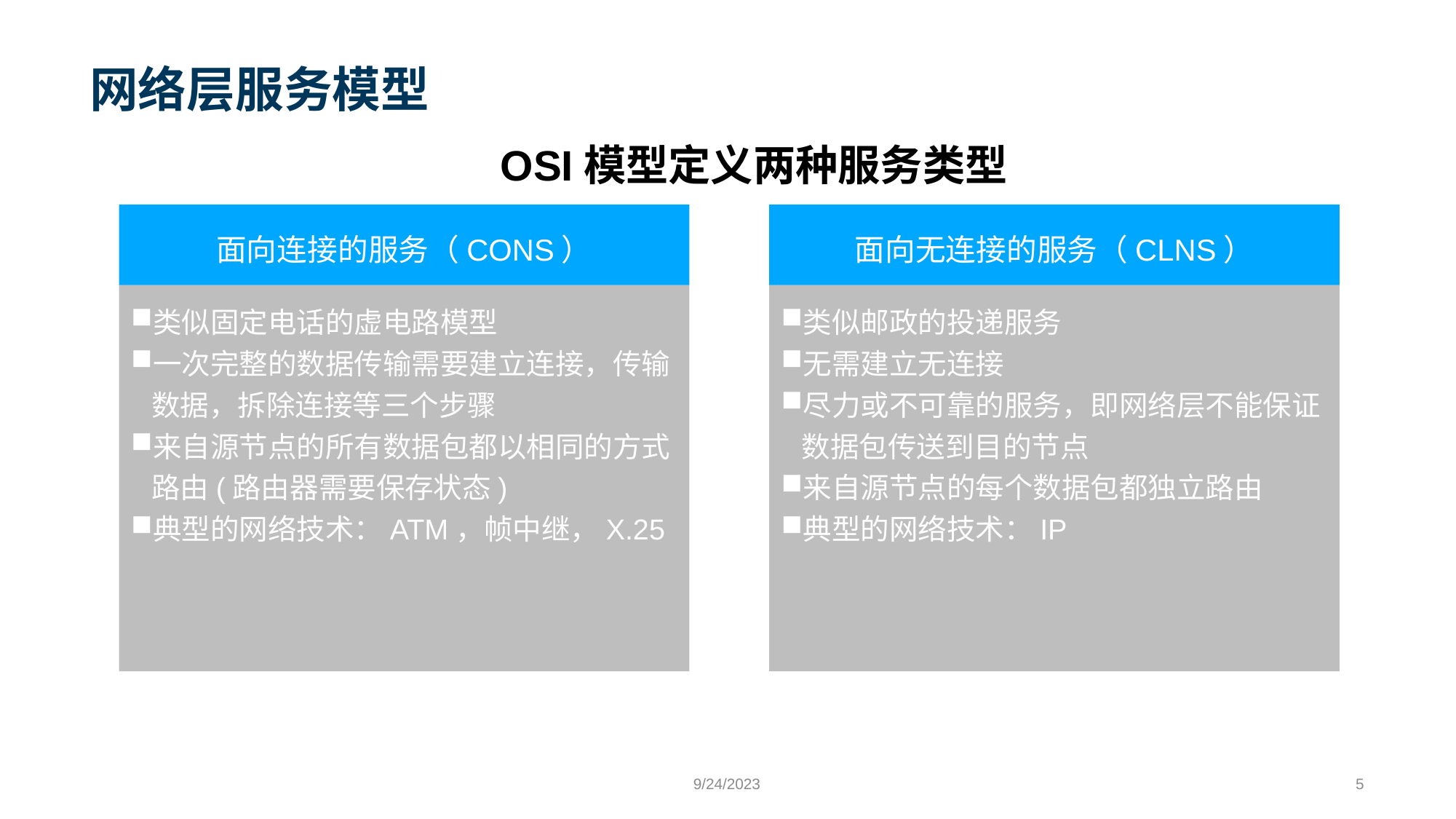

# 网络层服务模型
OSI模型定义两种服务类型
面向连接的服务（CONS）
类似固定电话的虚电路模型
一次完整的数据传输需要建立连接，传输数据，拆除连接等三个步骤
来自源节点的所有数据包都以相同的方式路由(路由器需要保存状态)
典型的网络技术：ATM，帧中继，X.25
面向无连接的服务（CLNS）
类似邮政的投递服务
无需建立无连接
尽力或不可靠的服务，即网络层不能保证数据包传送到目的节点
来自源节点的每个数据包都独立路由
典型的网络技术：IP

9/24/2023
5